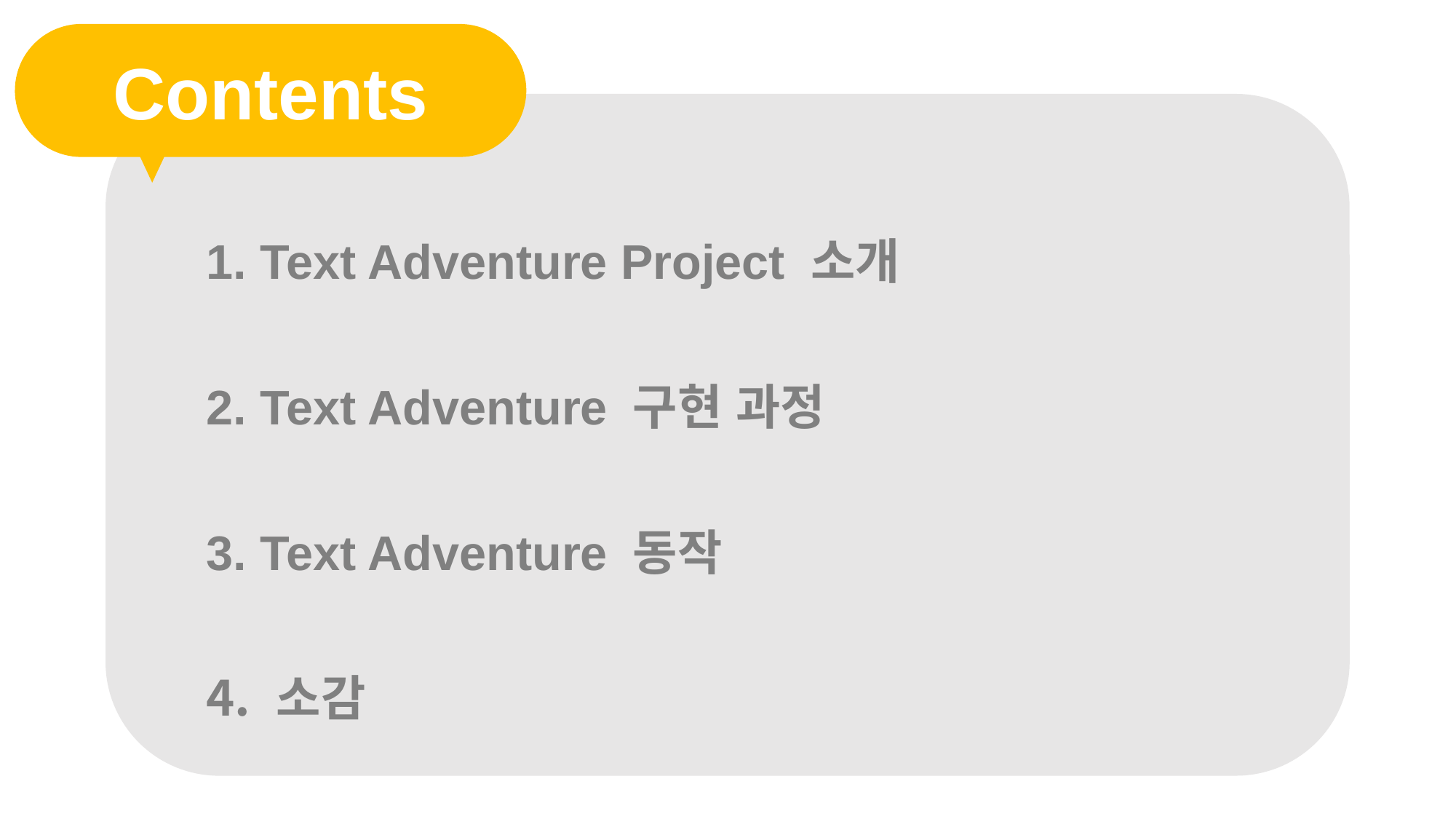

Contents

 Text Adventure Project 소개
 Text Adventure 구현 과정
 Text Adventure 동작
 소감